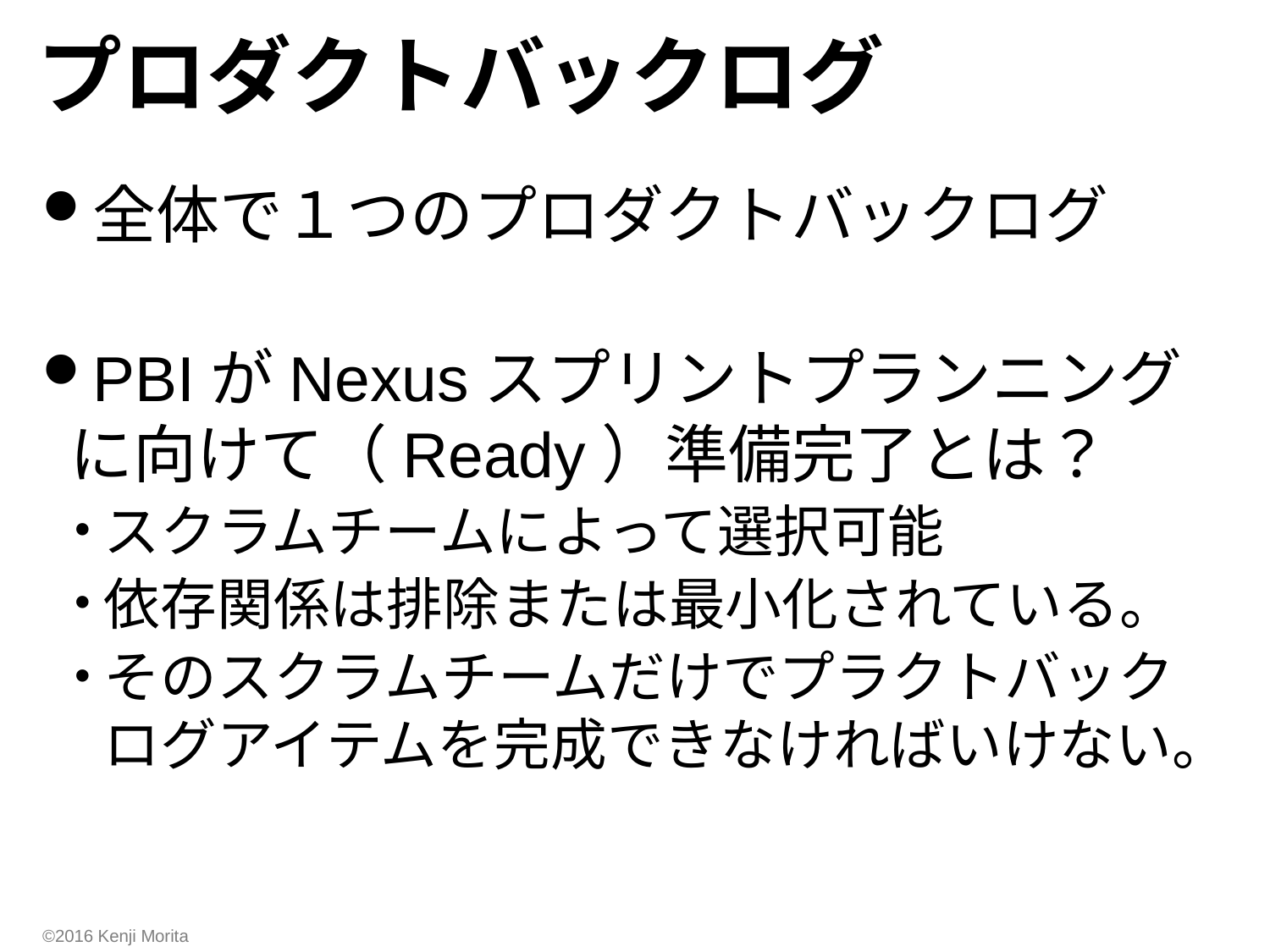

# プロダクトバックログ
全体で１つのプロダクトバックログ

PBIがNexusスプリントプランニングに向けて（Ready）準備完了とは？
スクラムチームによって選択可能
依存関係は排除または最小化されている。
そのスクラムチームだけでプラクトバックログアイテムを完成できなければいけない。